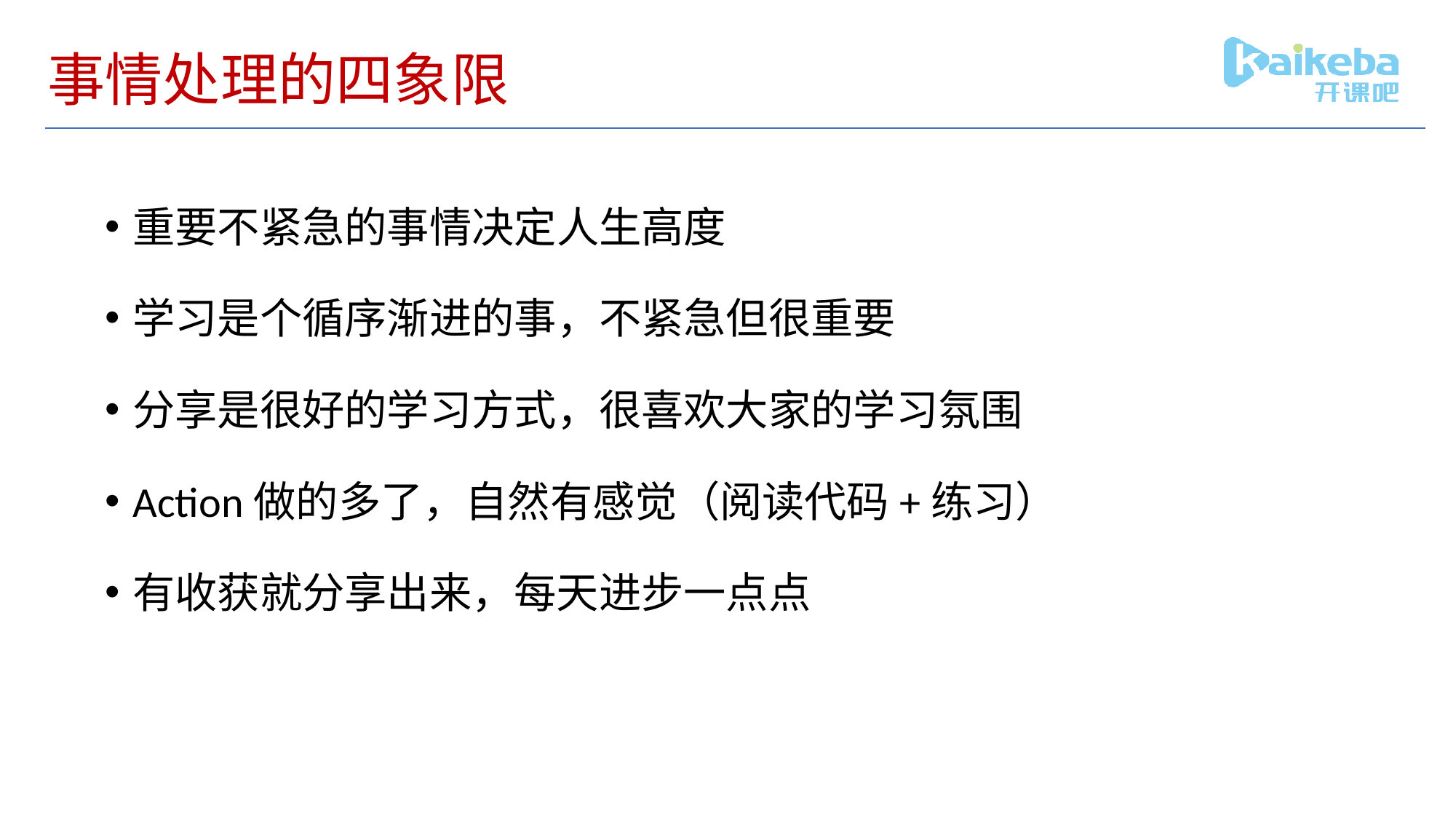

# 事情处理的四象限
重要不紧急的事情决定人生高度
学习是个循序渐进的事，不紧急但很重要
分享是很好的学习方式，很喜欢大家的学习氛围
Action做的多了，自然有感觉（阅读代码+练习）
有收获就分享出来，每天进步一点点